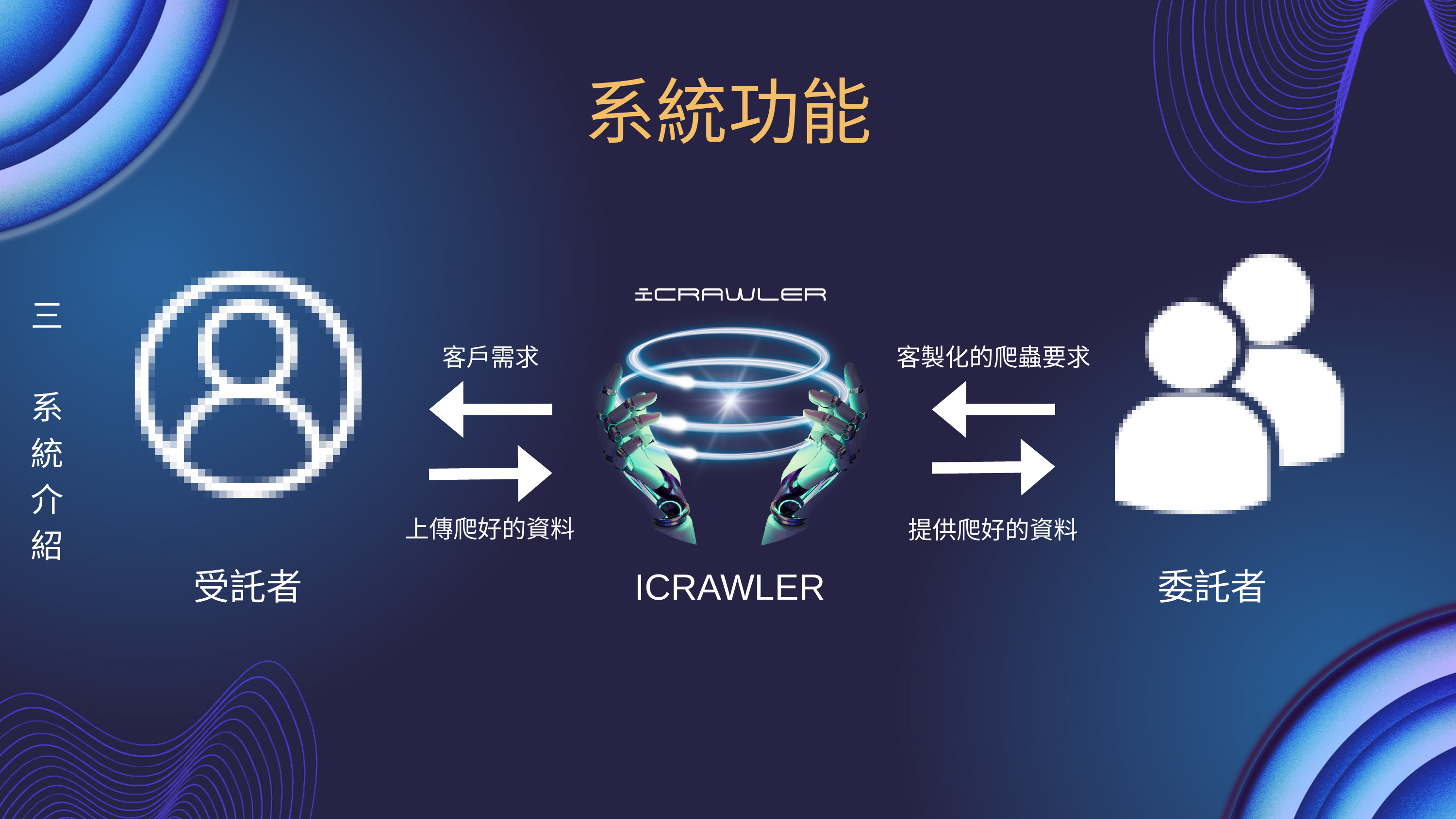

系統功能

三　系統介紹
客戶需求
客製化的爬蟲要求

上傳爬好的資料
提供爬好的資料
受託者
ICRAWLER
委託者